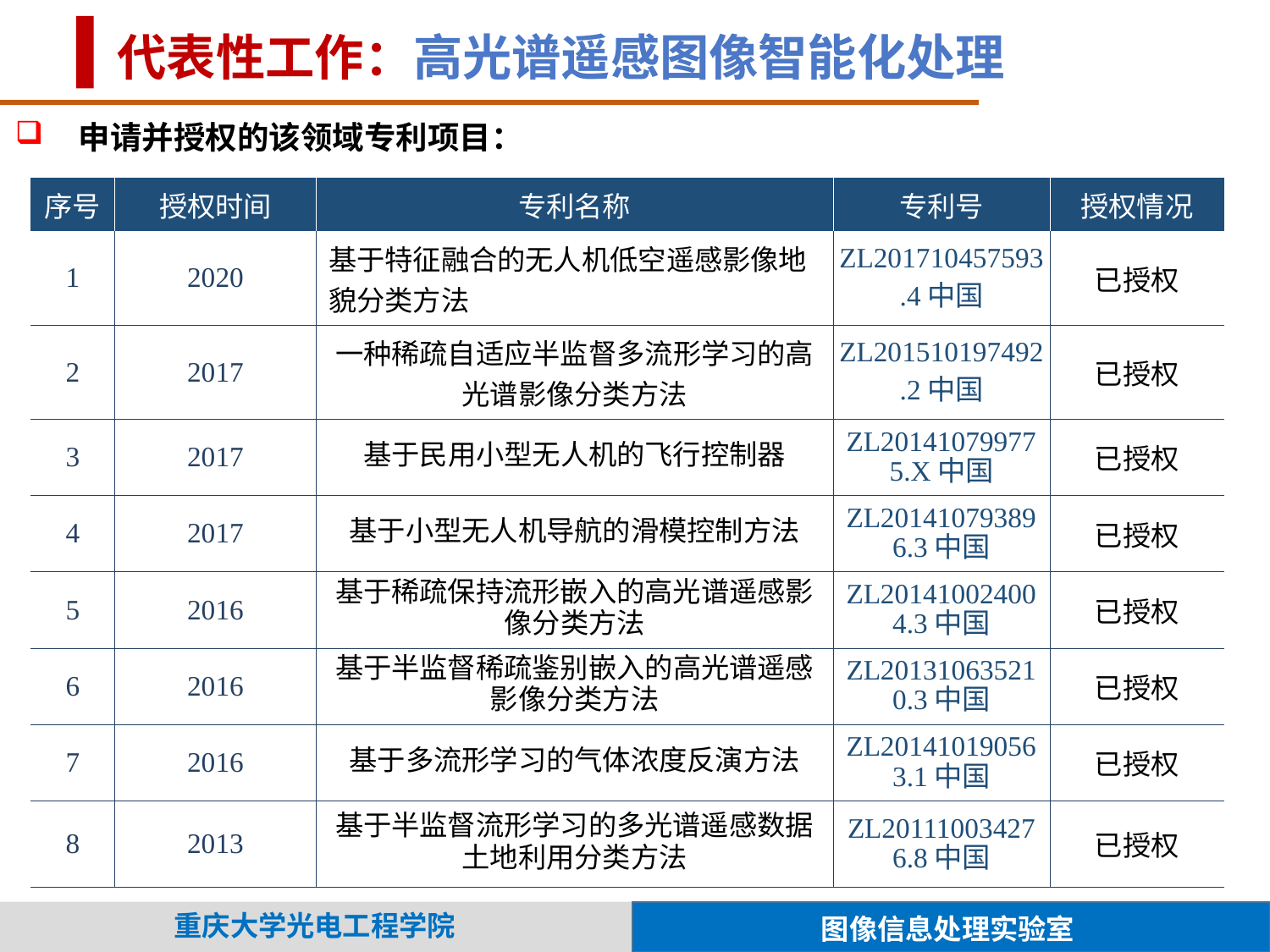

代表性工作：高光谱遥感图像智能化处理
申请并授权的该领域专利项目：
| 序号 | 授权时间 | 专利名称 | 专利号 | 授权情况 |
| --- | --- | --- | --- | --- |
| 1 | 2020 | 基于特征融合的无人机低空遥感影像地貌分类方法 | ZL201710457593.4中国 | 已授权 |
| 2 | 2017 | 一种稀疏自适应半监督多流形学习的高光谱影像分类方法 | ZL201510197492.2中国 | 已授权 |
| 3 | 2017 | 基于民用小型无人机的飞行控制器 | ZL201410799775.X中国 | 已授权 |
| 4 | 2017 | 基于小型无人机导航的滑模控制方法 | ZL201410793896.3中国 | 已授权 |
| 5 | 2016 | 基于稀疏保持流形嵌入的高光谱遥感影像分类方法 | ZL201410024004.3中国 | 已授权 |
| 6 | 2016 | 基于半监督稀疏鉴别嵌入的高光谱遥感影像分类方法 | ZL201310635210.3中国 | 已授权 |
| 7 | 2016 | 基于多流形学习的气体浓度反演方法 | ZL201410190563.1中国 | 已授权 |
| 8 | 2013 | 基于半监督流形学习的多光谱遥感数据土地利用分类方法 | ZL201110034276.8中国 | 已授权 |